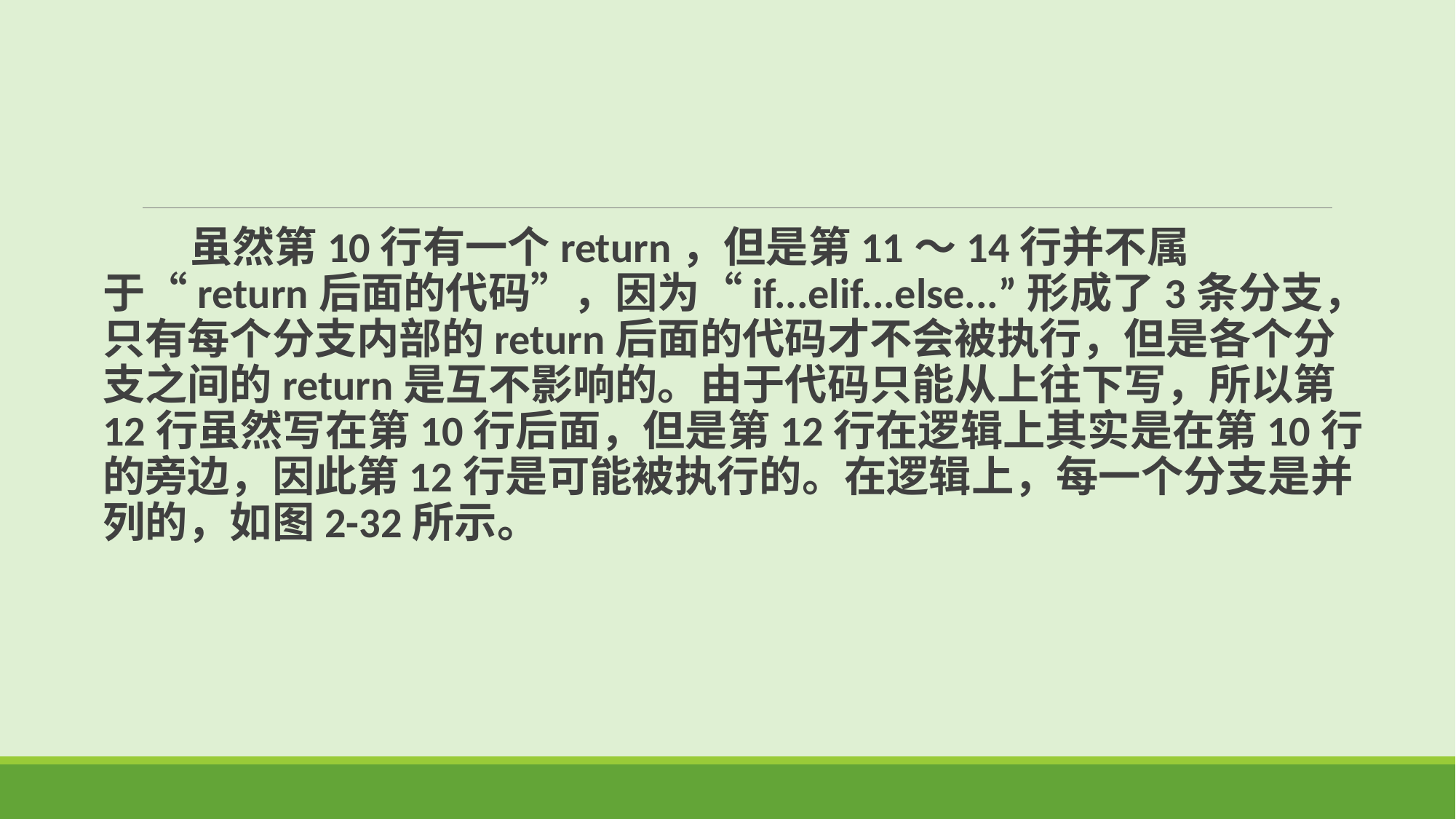

虽然第10行有一个return，但是第11～14行并不属于“return后面的代码”，因为“if...elif...else...”形成了3条分支，只有每个分支内部的return后面的代码才不会被执行，但是各个分支之间的return是互不影响的。由于代码只能从上往下写，所以第12行虽然写在第10行后面，但是第12行在逻辑上其实是在第10行的旁边，因此第12行是可能被执行的。在逻辑上，每一个分支是并列的，如图2-32所示。